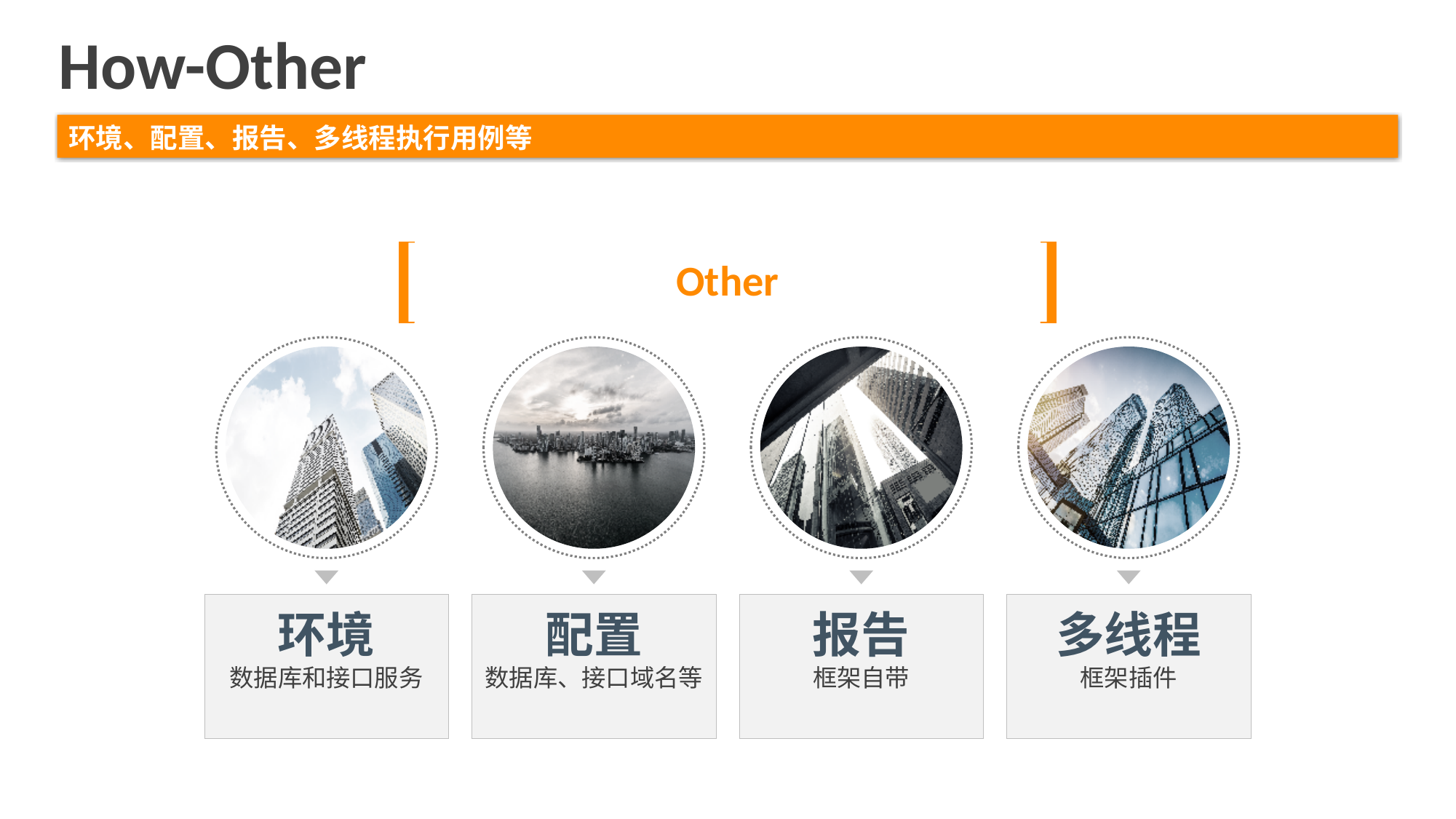

How-Other

环境、配置、报告、多线程执行用例等

Other

环境
数据库和接口服务
配置
数据库、接口域名等
报告
框架自带
多线程
框架插件